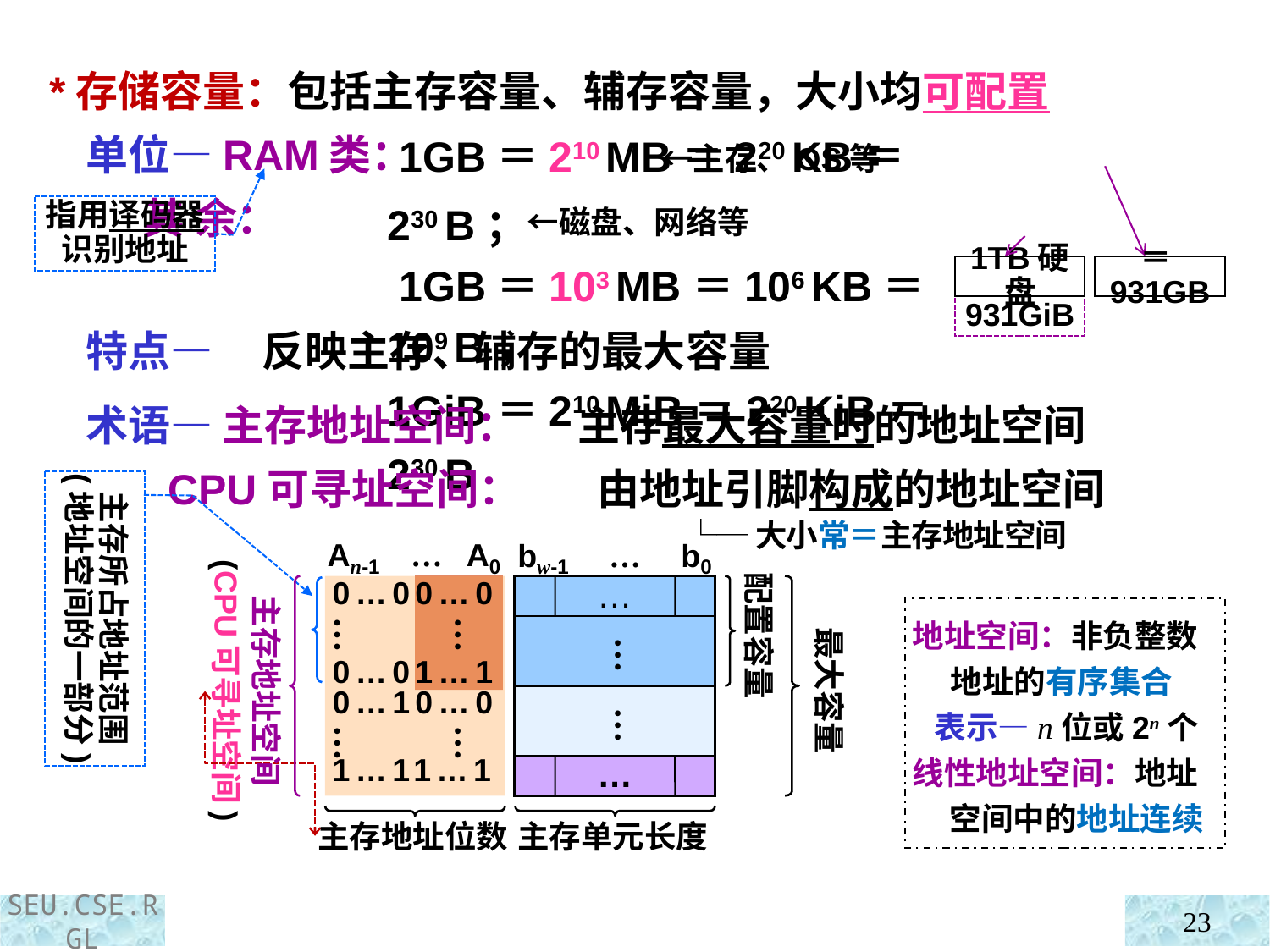

*存储容量：包括主存容量、辅存容量，大小均可配置
    单位—RAM类：                          ←主存、OS等
          其 余：                          ←磁盘、网络等

    特点—
 1GB＝210 MB＝220 KB＝230 B；
 1GB＝103 MB＝106 KB＝109 B，
1GiB＝210 MiB＝220 KiB＝230 B
1TB硬盘
＝931GB
指用译码器识别地址
931GiB
反映主存、辅存的最大容量
主存最大容量时的地址空间
 由地址引脚构成的地址空间
                 └─大小常＝主存地址空间
    术语— 主存地址空间：
           CPU可寻址空间：
主存所占地址范围
(地址空间的一部分)
An-1    …   A0
bw-1     …     b0
配置容量

0…00…0

0…01…1 0…10…0

1…11…1

…

…         …

…         …

最大容量
…    …

…

主存单元长度
主存地址空间

主存地址位数
(CPU可寻址空间)

地址空间：非负整数地址的有序集合
  表示—n位或2n个
线性地址空间：地址空间中的地址连续
23